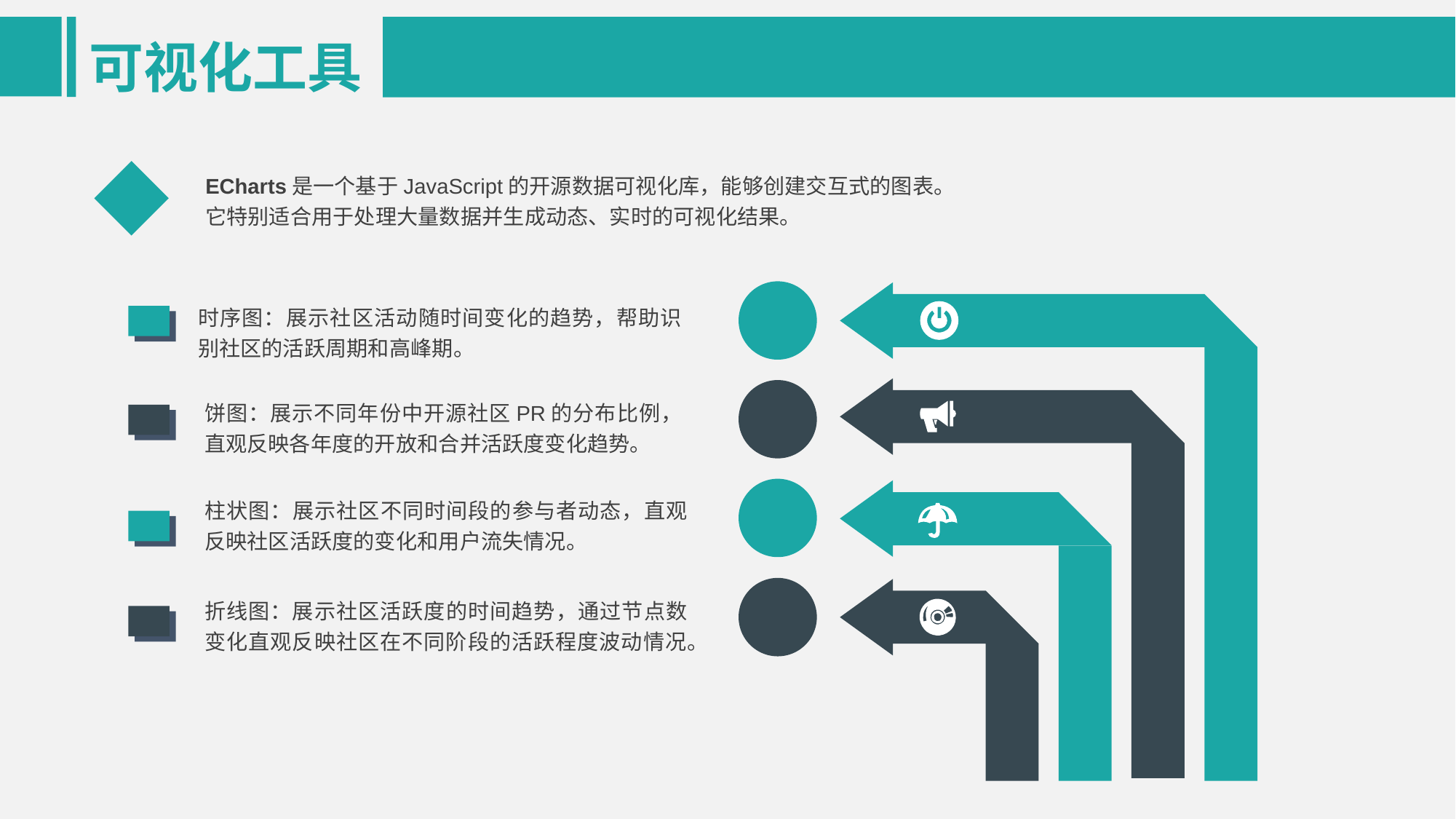

可视化工具

ECharts是一个基于JavaScript的开源数据可视化库，能够创建交互式的图表。
它特别适合用于处理大量数据并生成动态、实时的可视化结果。

时序图：展示社区活动随时间变化的趋势，帮助识别社区的活跃周期和高峰期。

饼图：展示不同年份中开源社区PR的分布比例，直观反映各年度的开放和合并活跃度变化趋势。

柱状图：展示社区不同时间段的参与者动态，直观反映社区活跃度的变化和用户流失情况。

折线图：展示社区活跃度的时间趋势，通过节点数变化直观反映社区在不同阶段的活跃程度波动情况。